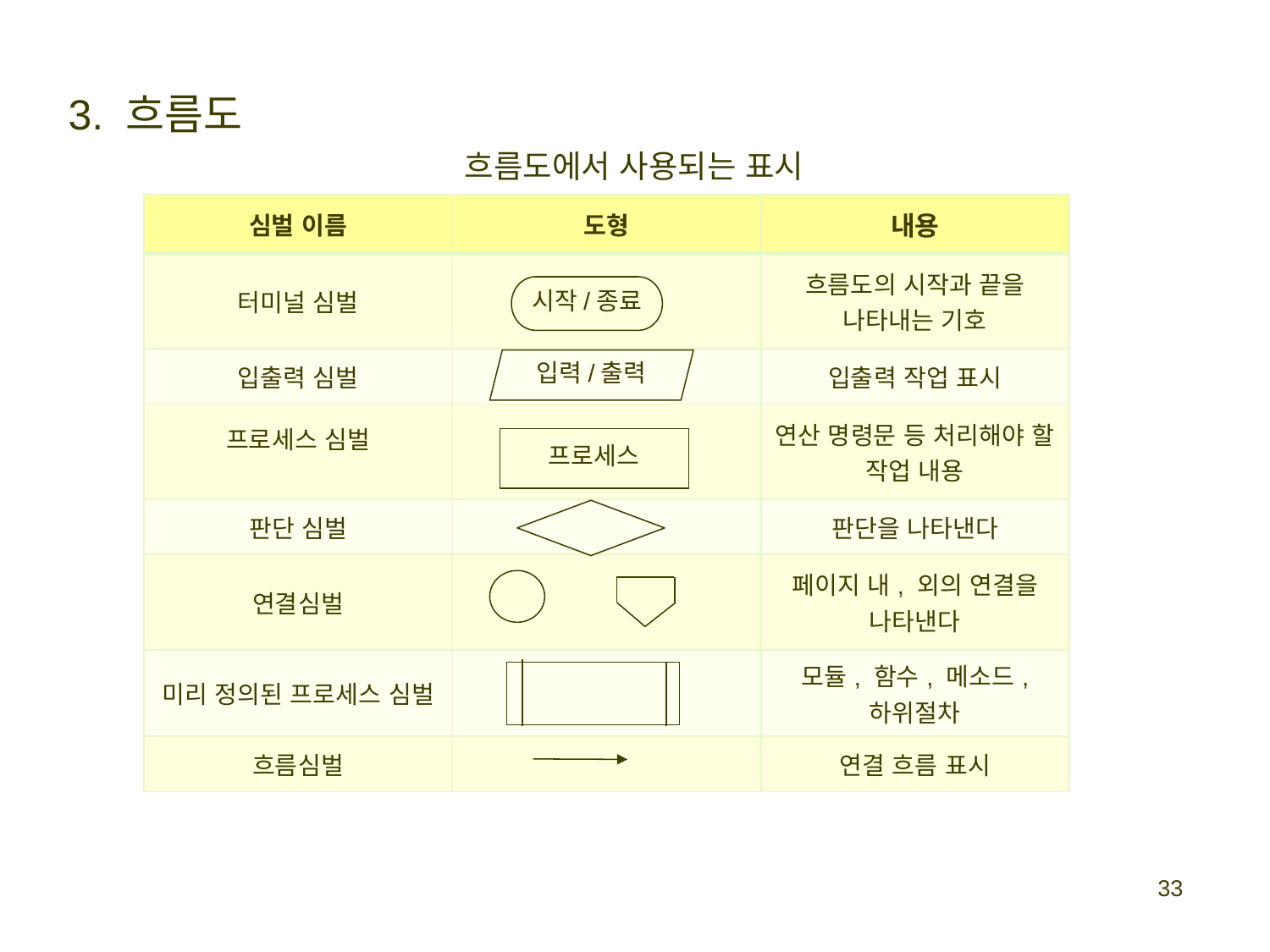

3. 흐름도
흐름도에서 사용되는 표시
| 심벌 이름 | 도형 | 내용 |
| --- | --- | --- |
| 터미널 심벌 |  | 흐름도의 시작과 끝을 나타내는 기호 |
| 입출력 심벌 |  | 입출력 작업 표시 |
| 프로세스 심벌 |  | 연산 명령문 등 처리해야 할 작업 내용 |
| 판단 심벌 |  | 판단을 나타낸다 |
| 연결심벌 |  | 페이지 내, 외의 연결을 나타낸다 |
| 미리 정의된 프로세스 심벌 |  | 모듈, 함수, 메소드, 하위절차 |
| 흐름심벌 |  | 연결 흐름 표시 |
시작/종료
입력/출력
프로세스

33